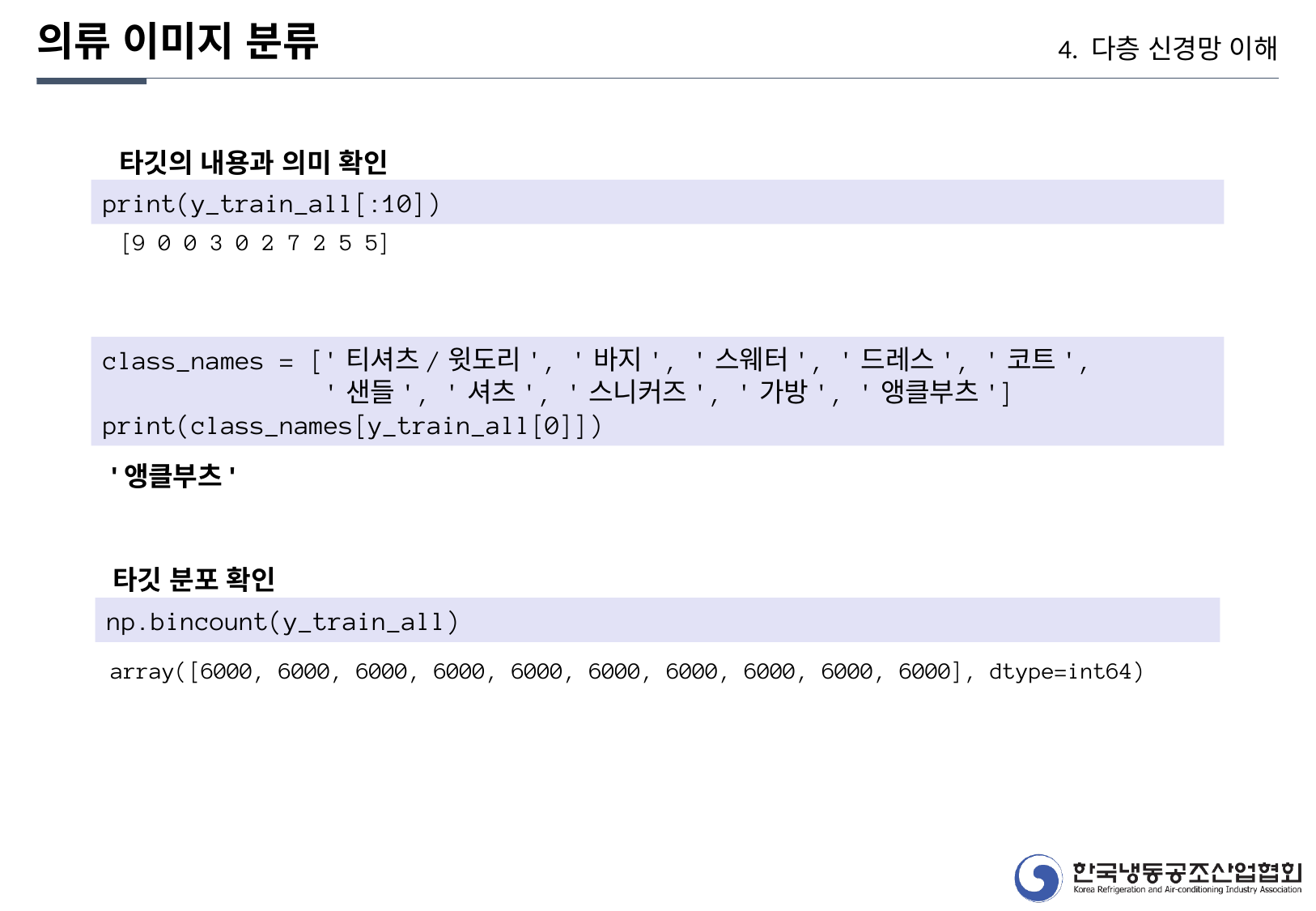

의류 이미지 분류
4. 다층 신경망 이해
타깃의 내용과 의미 확인
print(y_train_all[:10])
[9 0 0 3 0 2 7 2 5 5]
class_names = ['티셔츠/윗도리', '바지', '스웨터', '드레스', '코트',
               '샌들', '셔츠', '스니커즈', '가방', '앵클부츠']
print(class_names[y_train_all[0]])
'앵클부츠'
타깃 분포 확인
np.bincount(y_train_all)
array([6000, 6000, 6000, 6000, 6000, 6000, 6000, 6000, 6000, 6000], dtype=int64)